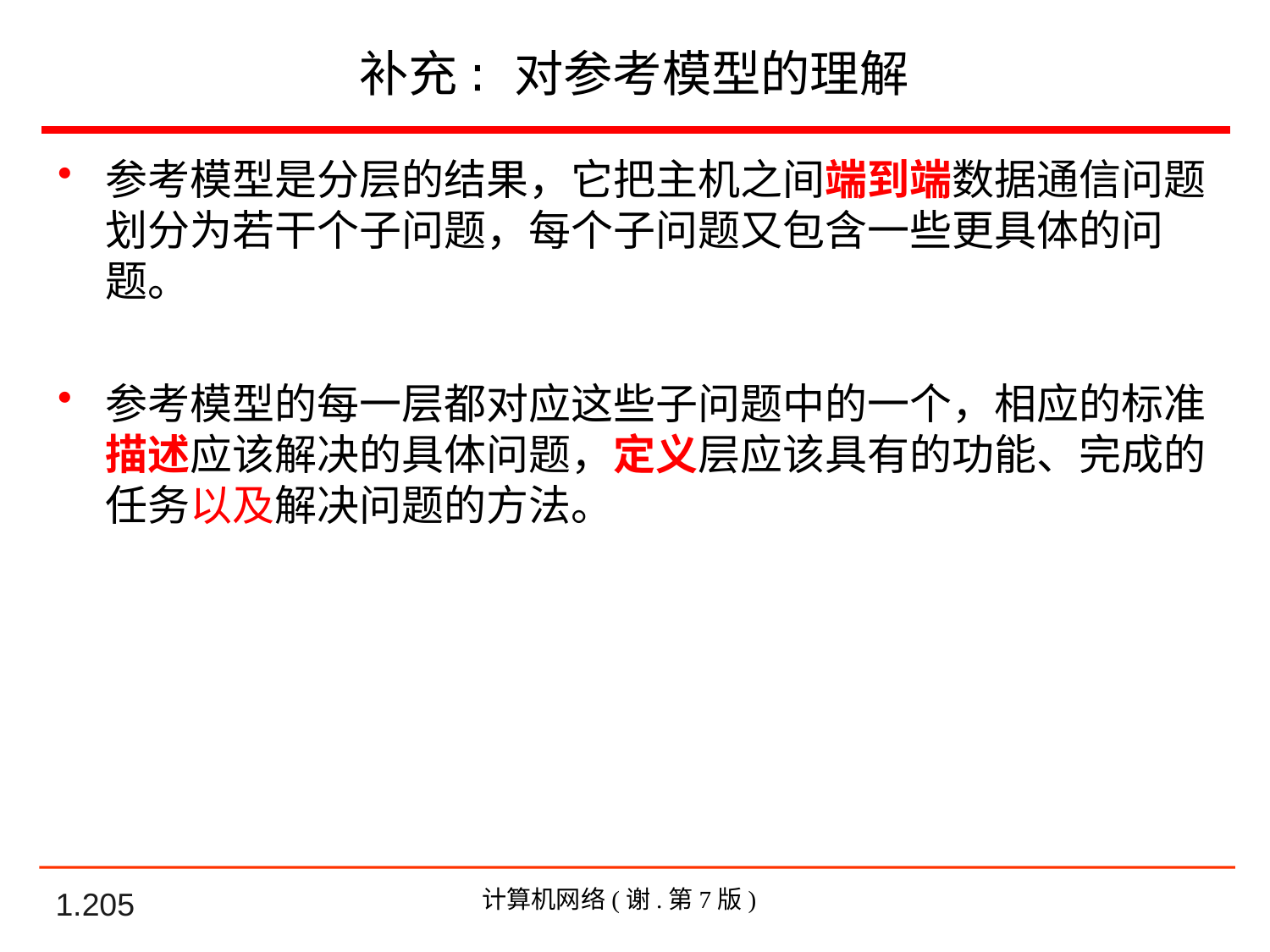

补充: 对参考模型的理解
参考模型是分层的结果，它把主机之间端到端数据通信问题划分为若干个子问题，每个子问题又包含一些更具体的问题。

参考模型的每一层都对应这些子问题中的一个，相应的标准描述应该解决的具体问题，定义层应该具有的功能、完成的任务以及解决问题的方法。